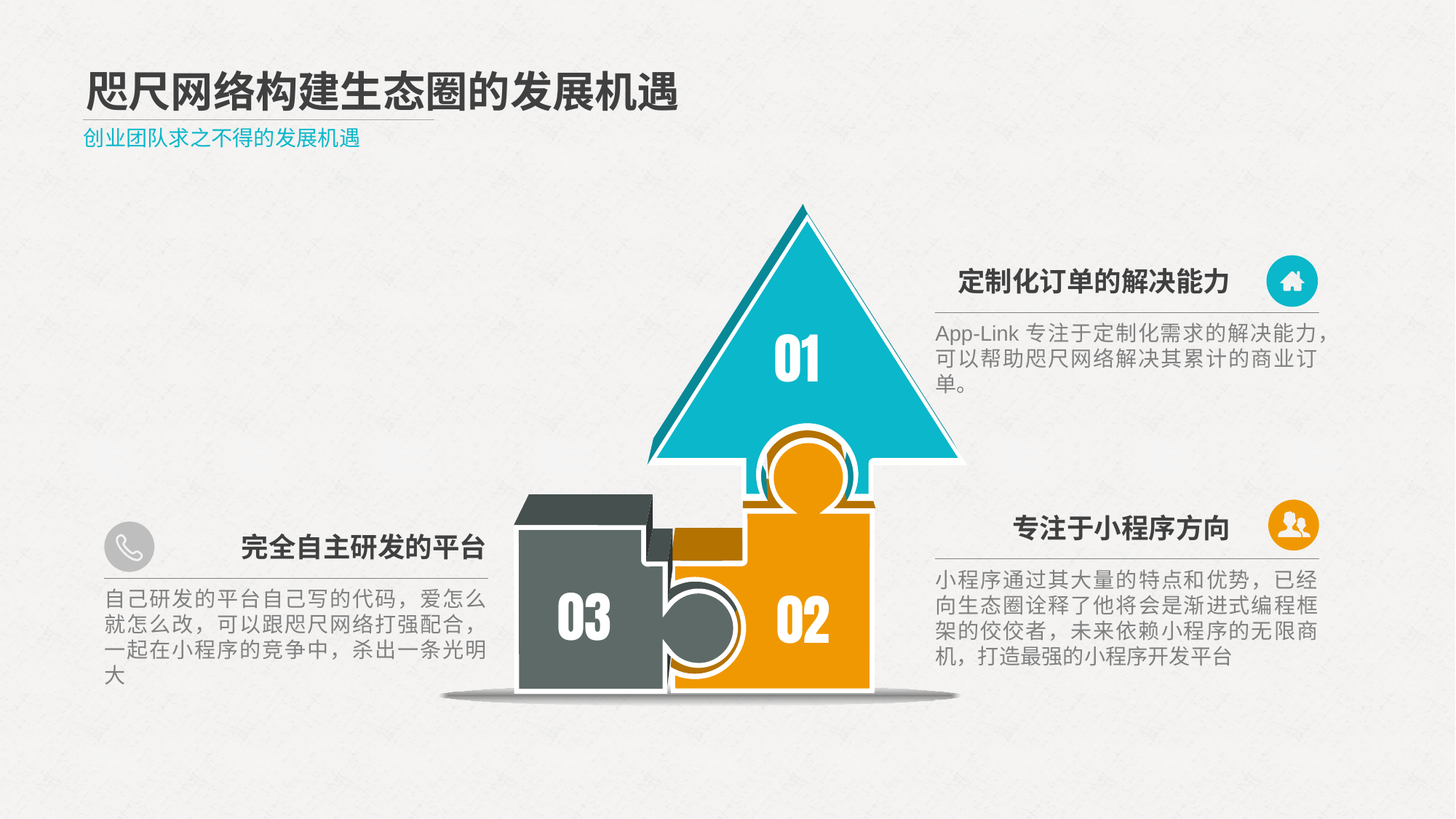

咫尺网络构建生态圈的发展机遇
创业团队求之不得的发展机遇

定制化订单的解决能力
App-Link专注于定制化需求的解决能力，可以帮助咫尺网络解决其累计的商业订单。
01

专注于小程序方向

完全自主研发的平台
小程序通过其大量的特点和优势，已经向生态圈诠释了他将会是渐进式编程框架的佼佼者，未来依赖小程序的无限商机，打造最强的小程序开发平台
自己研发的平台自己写的代码，爱怎么就怎么改，可以跟咫尺网络打强配合，一起在小程序的竞争中，杀出一条光明大
03
02